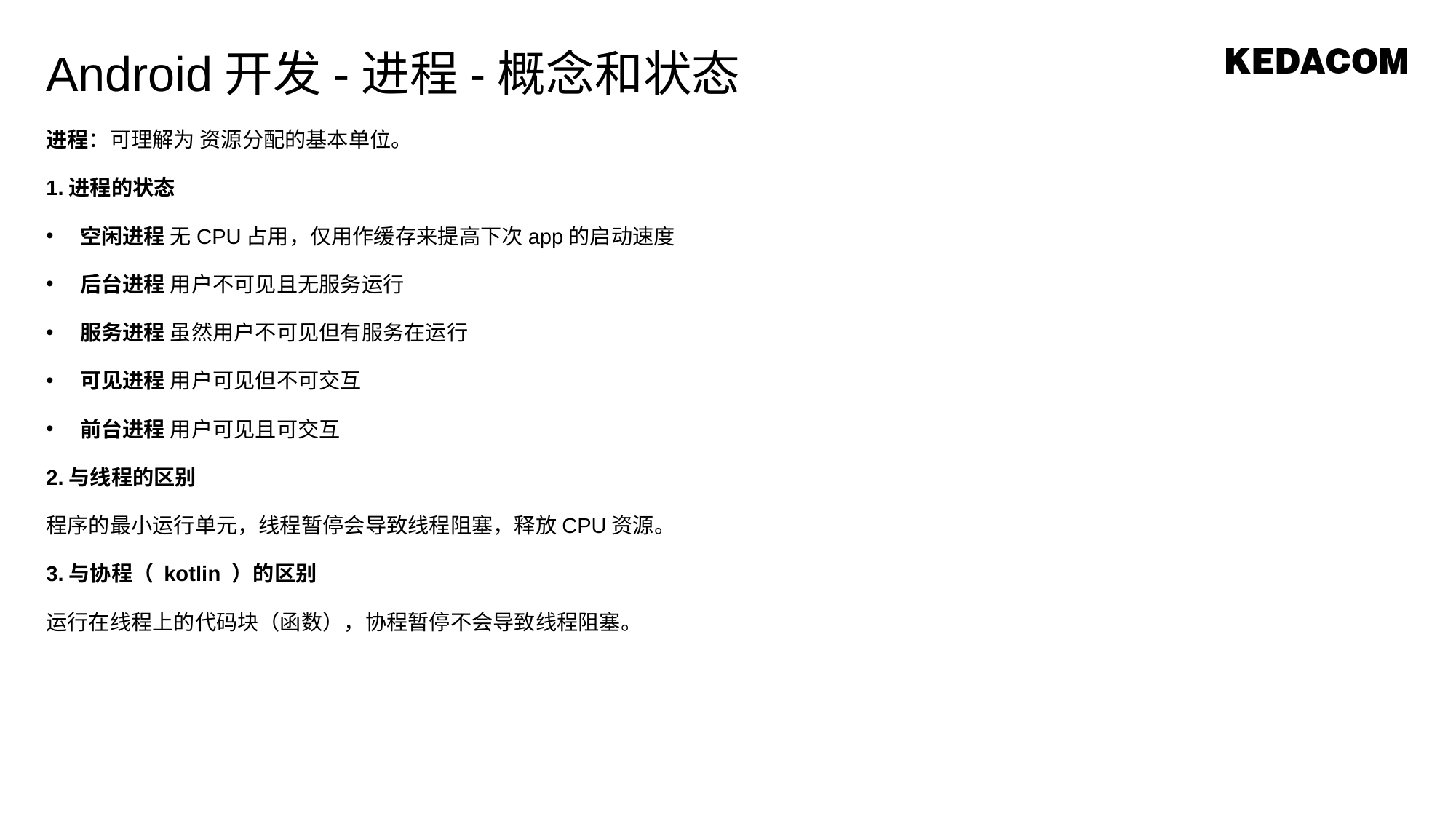

Android开发-进程-概念和状态
进程：可理解为 资源分配的基本单位。
1.进程的状态
空闲进程 无CPU占用，仅用作缓存来提高下次app的启动速度
后台进程 用户不可见且无服务运行
服务进程 虽然用户不可见但有服务在运行
可见进程 用户可见但不可交互
前台进程 用户可见且可交互
2.与线程的区别
程序的最小运行单元，线程暂停会导致线程阻塞，释放CPU资源。
3.与协程（ kotlin ）的区别
运行在线程上的代码块（函数），协程暂停不会导致线程阻塞。